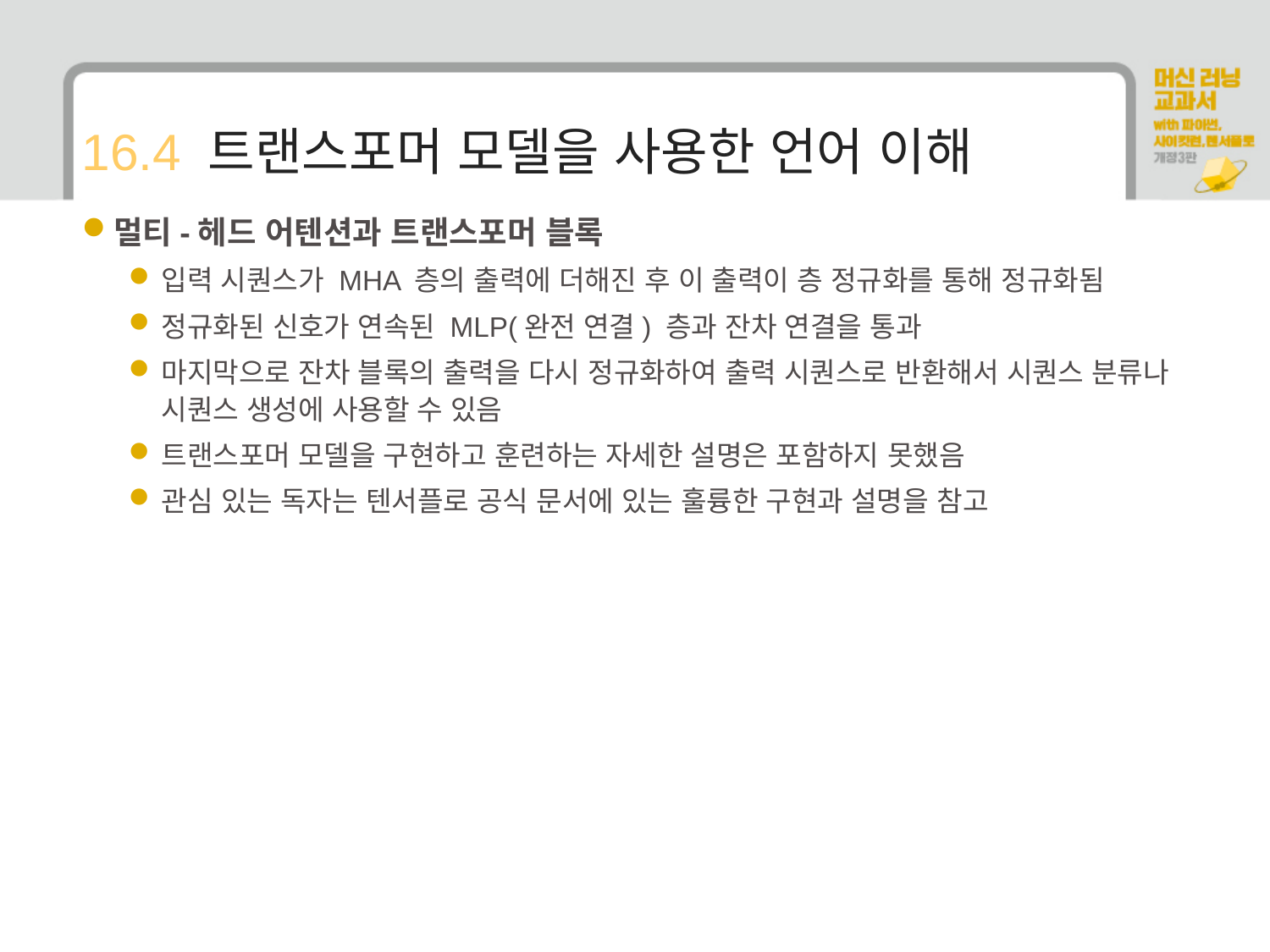

# 16.4 트랜스포머 모델을 사용한 언어 이해
멀티-헤드 어텐션과 트랜스포머 블록
입력 시퀀스가 MHA 층의 출력에 더해진 후 이 출력이 층 정규화를 통해 정규화됨
정규화된 신호가 연속된 MLP(완전 연결) 층과 잔차 연결을 통과
마지막으로 잔차 블록의 출력을 다시 정규화하여 출력 시퀀스로 반환해서 시퀀스 분류나 시퀀스 생성에 사용할 수 있음
트랜스포머 모델을 구현하고 훈련하는 자세한 설명은 포함하지 못했음
관심 있는 독자는 텐서플로 공식 문서에 있는 훌륭한 구현과 설명을 참고